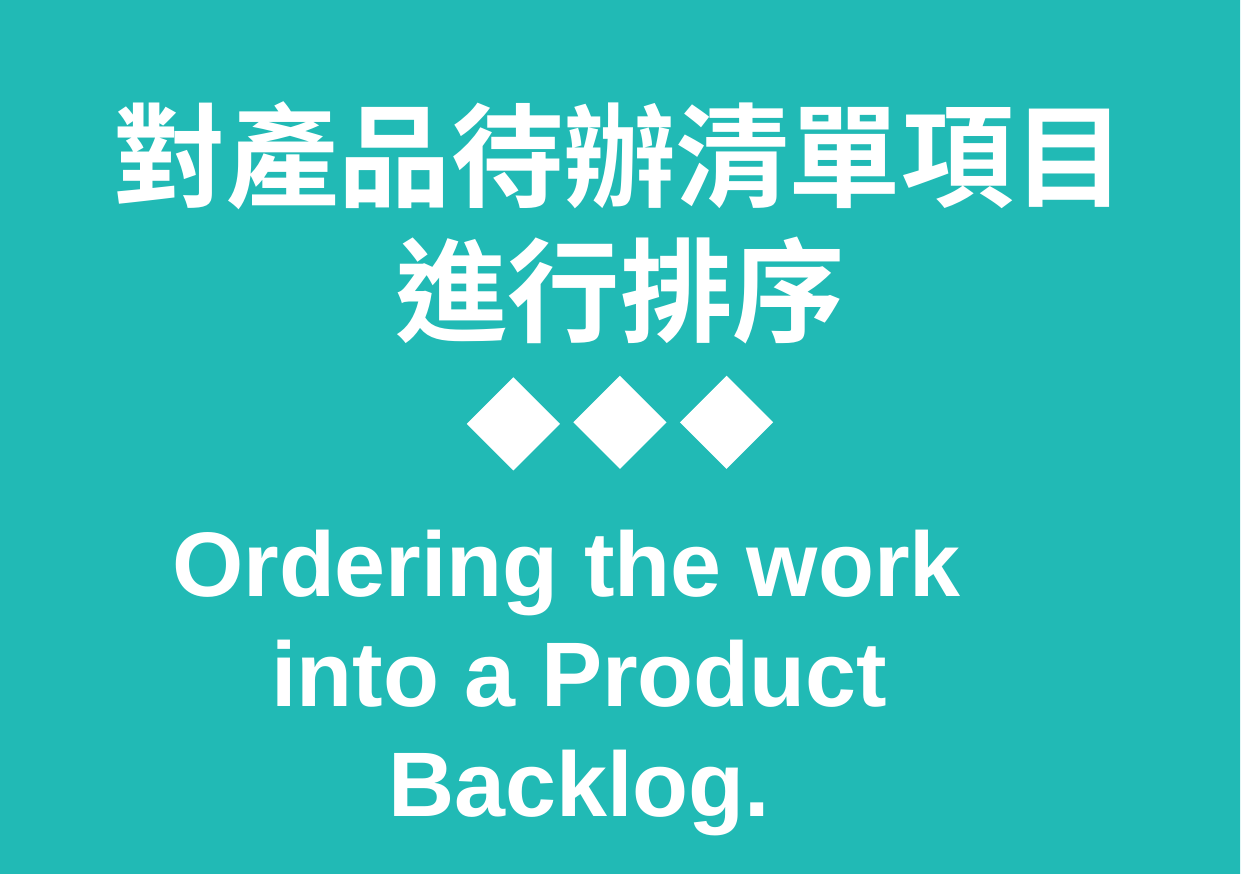

對產品待辦清單項目進行排序

Ordering the work  into a Product Backlog.